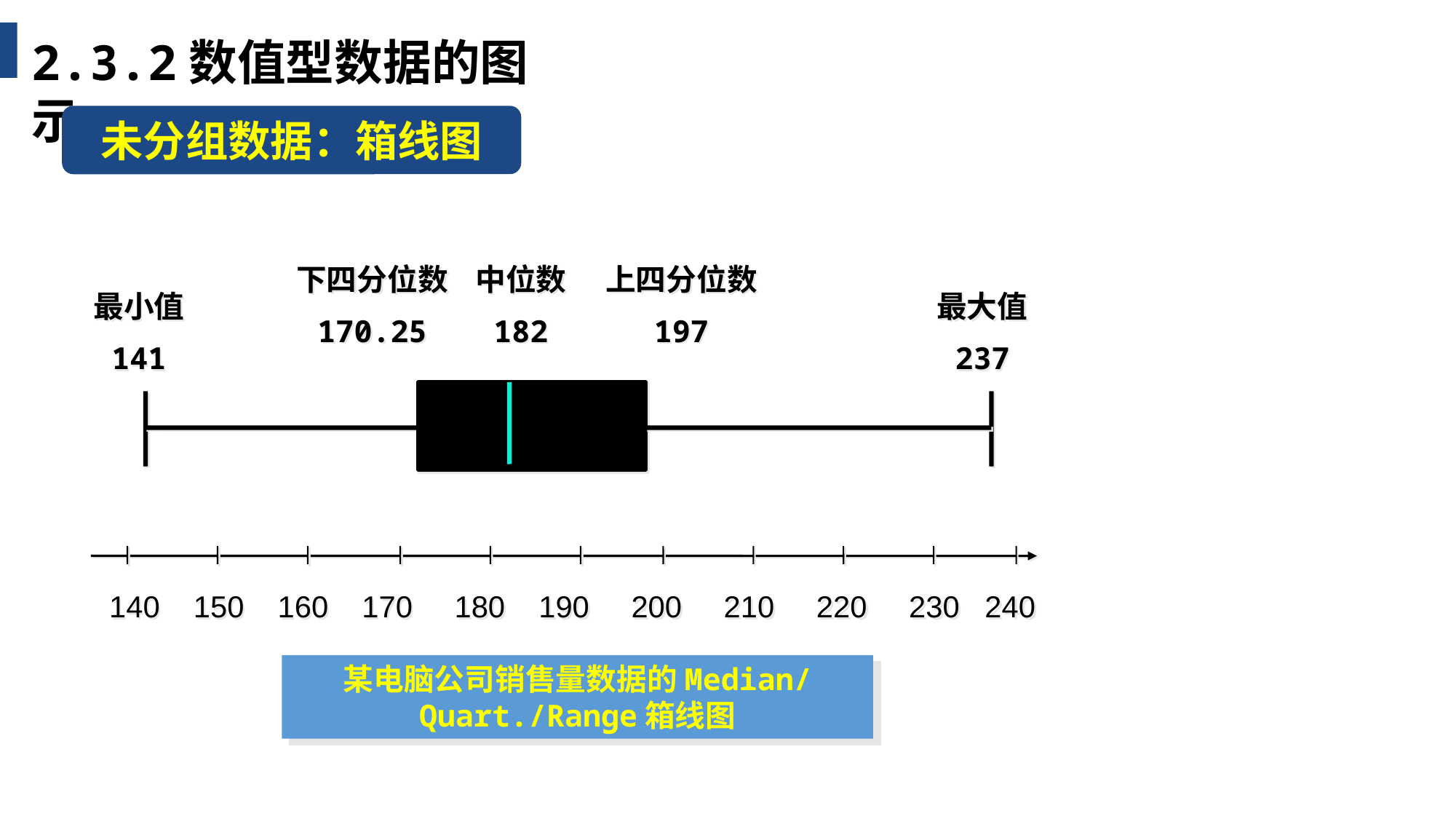

2.3.2数值型数据的图示
未分组数据：箱线图
下四分位数
170.25
中位数
182
上四分位数
197
最小值
141
最大值
237

140    150    160    170     180    190     200     210     220     230   240
某电脑公司销售量数据的Median/Quart./Range箱线图